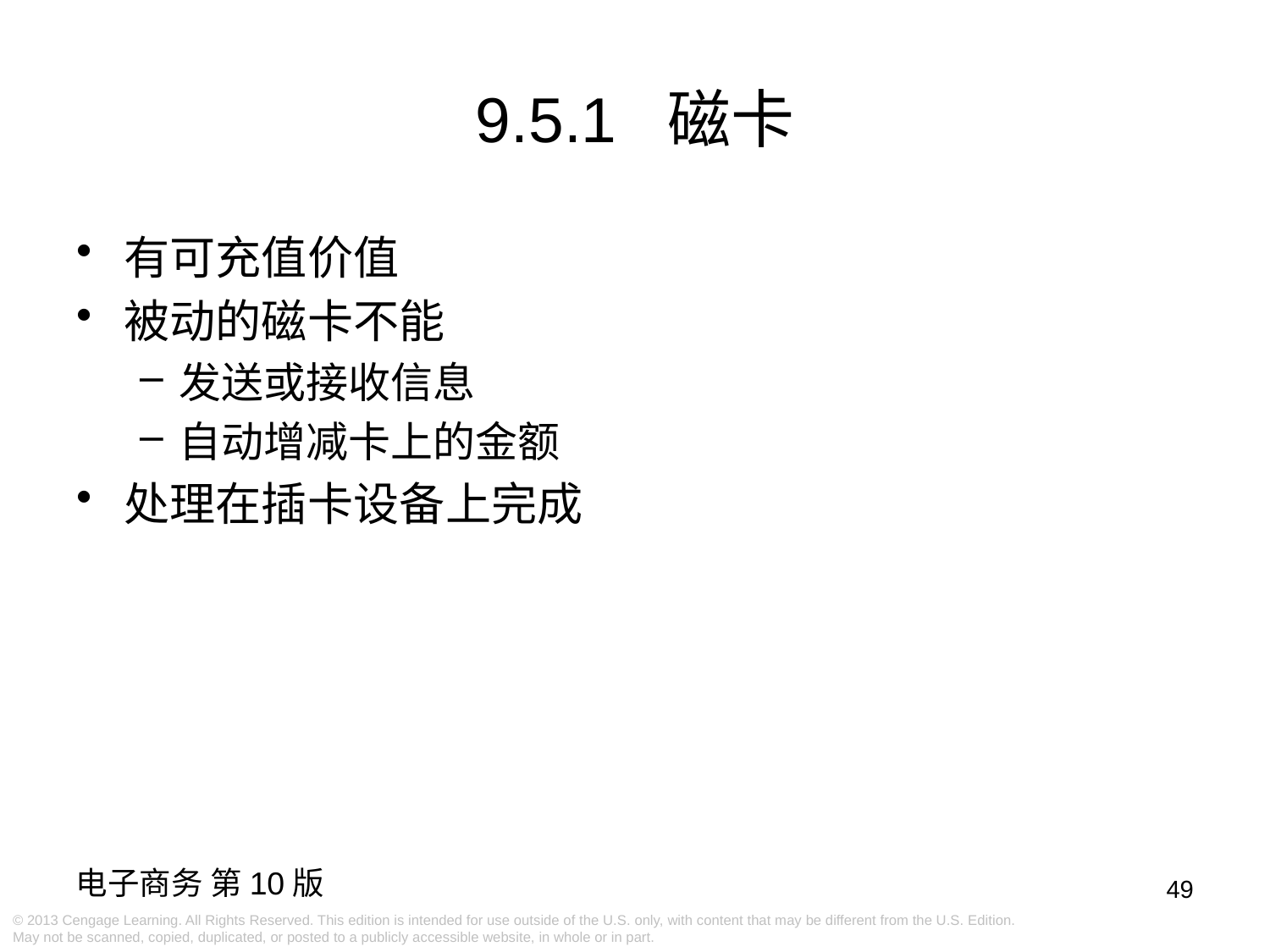

9.5.1  磁卡
有可充值价值
被动的磁卡不能
发送或接收信息
自动增减卡上的金额
处理在插卡设备上完成
49